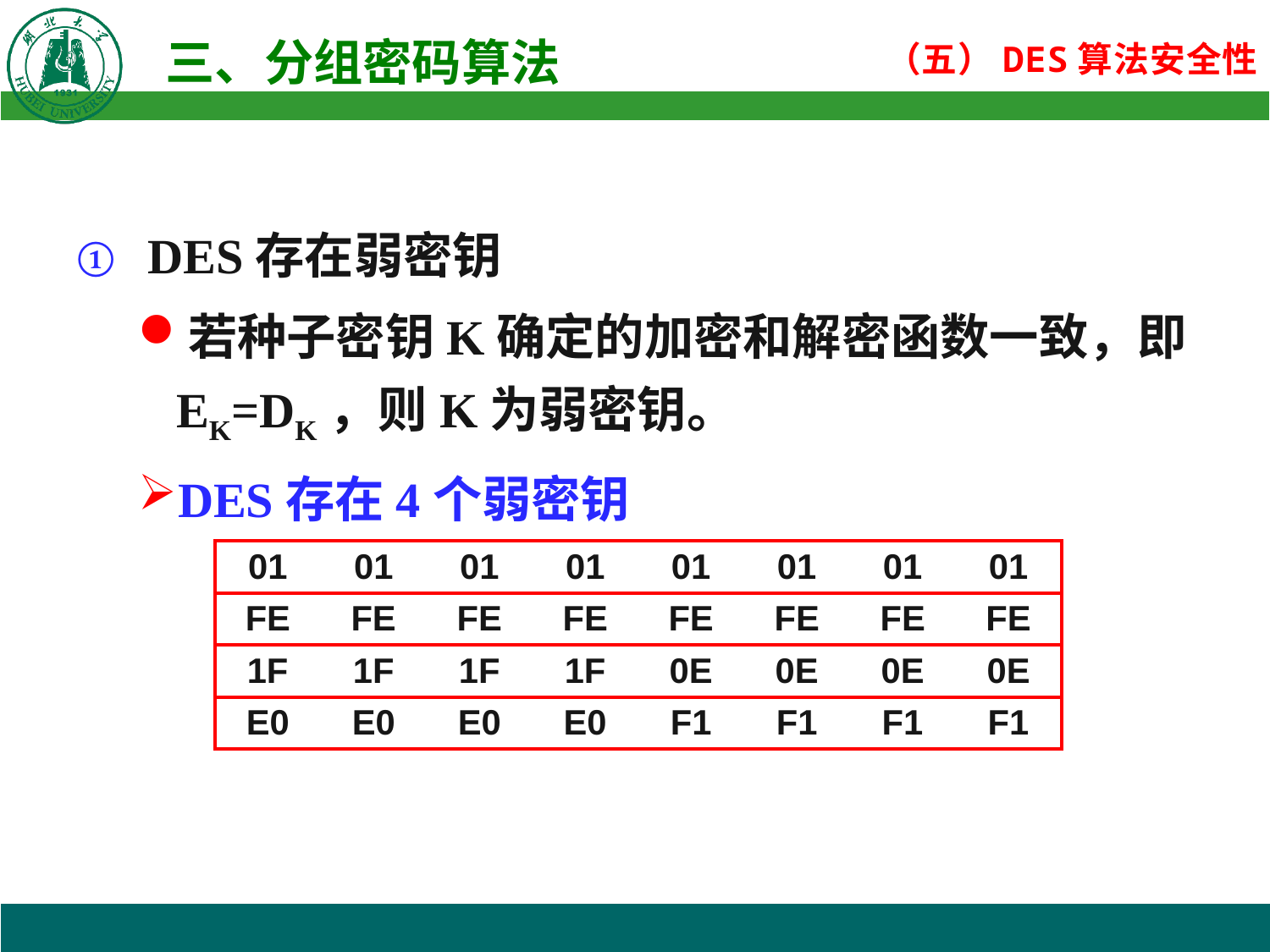

DES存在弱密钥
若种子密钥K确定的加密和解密函数一致，即EK=DK，则K为弱密钥。
DES存在4个弱密钥
| 01 | 01 | 01 | 01 | 01 | 01 | 01 | 01 |
| --- | --- | --- | --- | --- | --- | --- | --- |
| FE | FE | FE | FE | FE | FE | FE | FE |
| 1F | 1F | 1F | 1F | 0E | 0E | 0E | 0E |
| E0 | E0 | E0 | E0 | F1 | F1 | F1 | F1 |